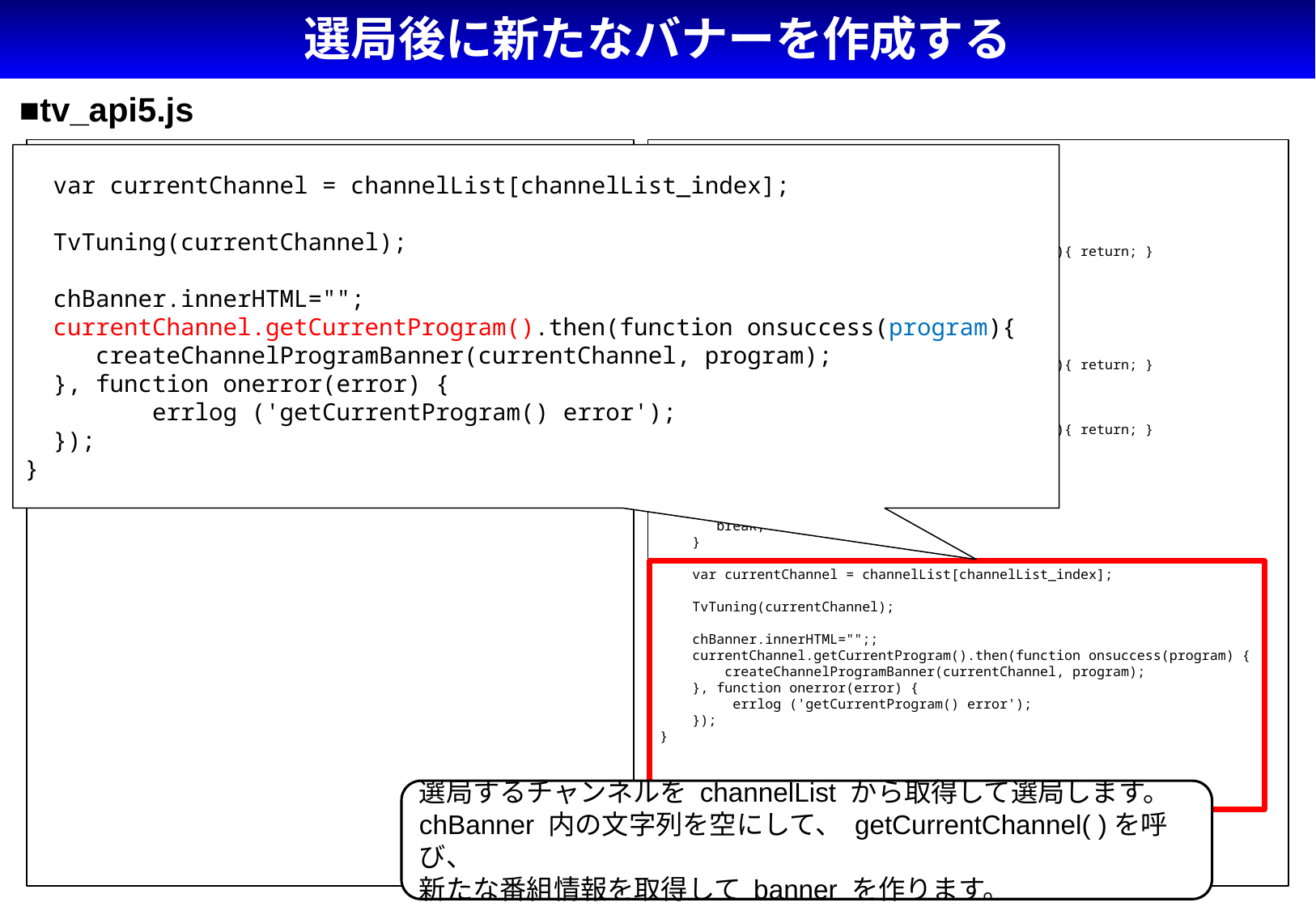

# 選局後に新たなバナーを作成する
■tv_api5.js
var video;
var chBanner;

var channelList;
var currentSource = null;

window.addEventListener('keydown', KeyDownFunc)

window.onload = function() {
  …
  /*  tv_api4.js と同じ  */
　…
}

function KeyDownFunc(event) {

    var key = event.keyCode;

    switch(key) {
    case KeyEvent.DOM_VK_1:
       if(channelList.length <= channelList_index){ return; }
       channelList_index = 0;
       break;

    …

    case KeyEvent.DOM_VK_11:
       if(channelList.length <= channelList_index){ return; }
       channelList_index = 10;
       break;
    case KeyEvent.DOM_VK_12:
       if(channelList.length <= channelList_index){ return; }
       channelList_index = 11;
       break;
    default:
       errlog('no key action');
       return;
       break;
    }

    var currentChannel = channelList[channelList_index];

    TvTuning(currentChannel);

    chBanner.innerHTML="";;
    currentChannel.getCurrentProgram().then(function onsuccess(program) {
        createChannelProgramBanner(currentChannel, program);
    }, function onerror(error) {
         errlog ('getCurrentProgram() error');
    });
}

  var currentChannel = channelList[channelList_index];

  TvTuning(currentChannel);

  chBanner.innerHTML="";
  currentChannel.getCurrentProgram().then(function onsuccess(program){
     createChannelProgramBanner(currentChannel, program);
  }, function onerror(error) {
         errlog ('getCurrentProgram() error');
  });
}

選局するチャンネルを channelList から取得して選局します。
chBanner 内の文字列を空にして、 getCurrentChannel( )を呼び、
新たな番組情報を取得して banner を作ります。